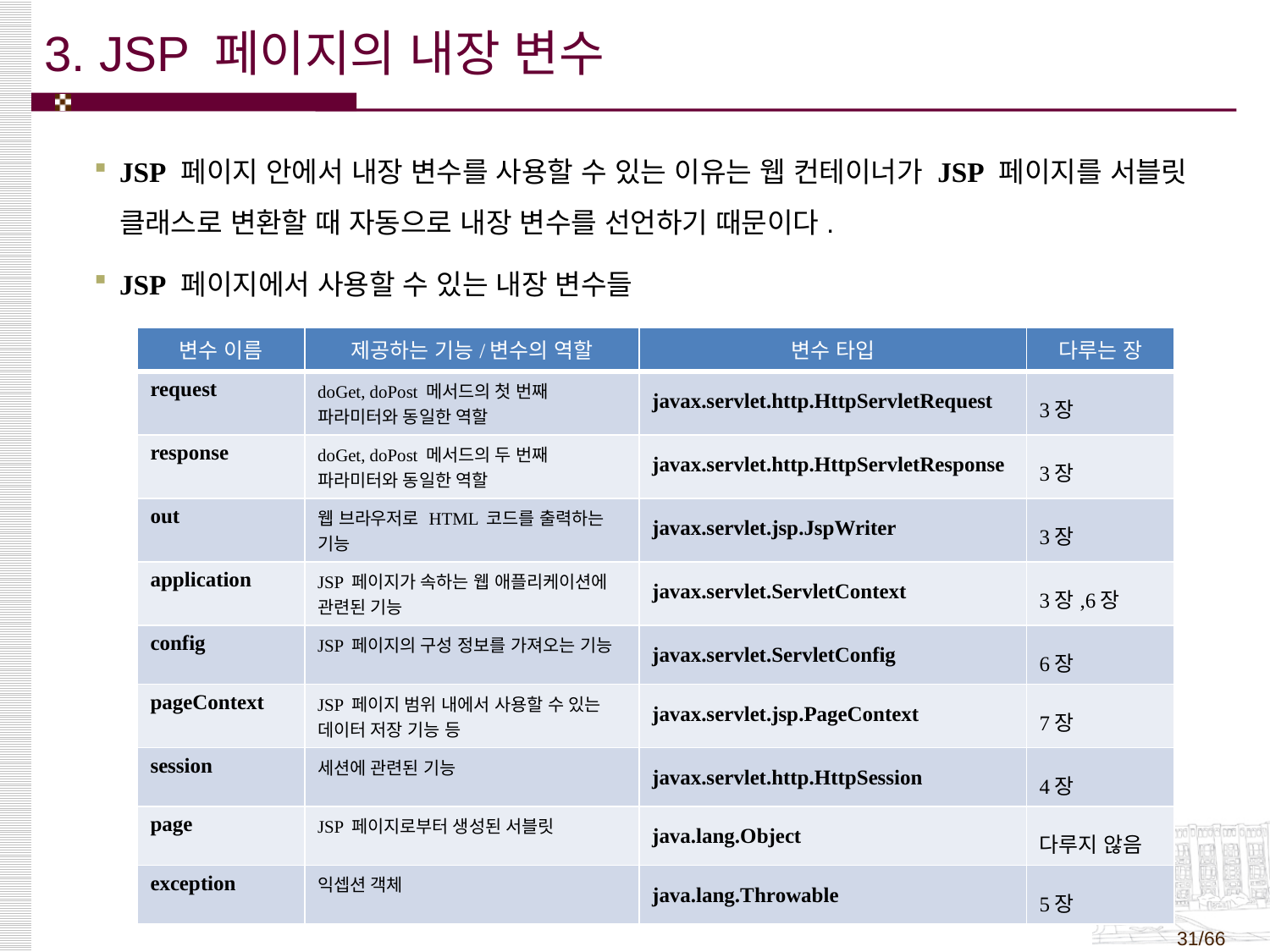

# 3. JSP 페이지의 내장 변수
JSP 페이지 안에서 내장 변수를 사용할 수 있는 이유는 웹 컨테이너가 JSP 페이지를 서블릿 클래스로 변환할 때 자동으로 내장 변수를 선언하기 때문이다.
JSP 페이지에서 사용할 수 있는 내장 변수들

| 변수 이름 | 제공하는 기능/변수의 역할 | 변수 타입 | 다루는 장 |
| --- | --- | --- | --- |
| request | doGet, doPost 메서드의 첫 번째 파라미터와 동일한 역할 | javax.servlet.http.HttpServletRequest | 3장 |
| response | doGet, doPost 메서드의 두 번째 파라미터와 동일한 역할 | javax.servlet.http.HttpServletResponse | 3장 |
| out | 웹 브라우저로 HTML 코드를 출력하는 기능 | javax.servlet.jsp.JspWriter | 3장 |
| application | JSP 페이지가 속하는 웹 애플리케이션에 관련된 기능 | javax.servlet.ServletContext | 3장,6장 |
| config | JSP 페이지의 구성 정보를 가져오는 기능 | javax.servlet.ServletConfig | 6장 |
| pageContext | JSP 페이지 범위 내에서 사용할 수 있는 데이터 저장 기능 등 | javax.servlet.jsp.PageContext | 7장 |
| session | 세션에 관련된 기능 | javax.servlet.http.HttpSession | 4장 |
| page | JSP 페이지로부터 생성된 서블릿 | java.lang.Object | 다루지 않음 |
| exception | 익셉션 객체 | java.lang.Throwable | 5장 |